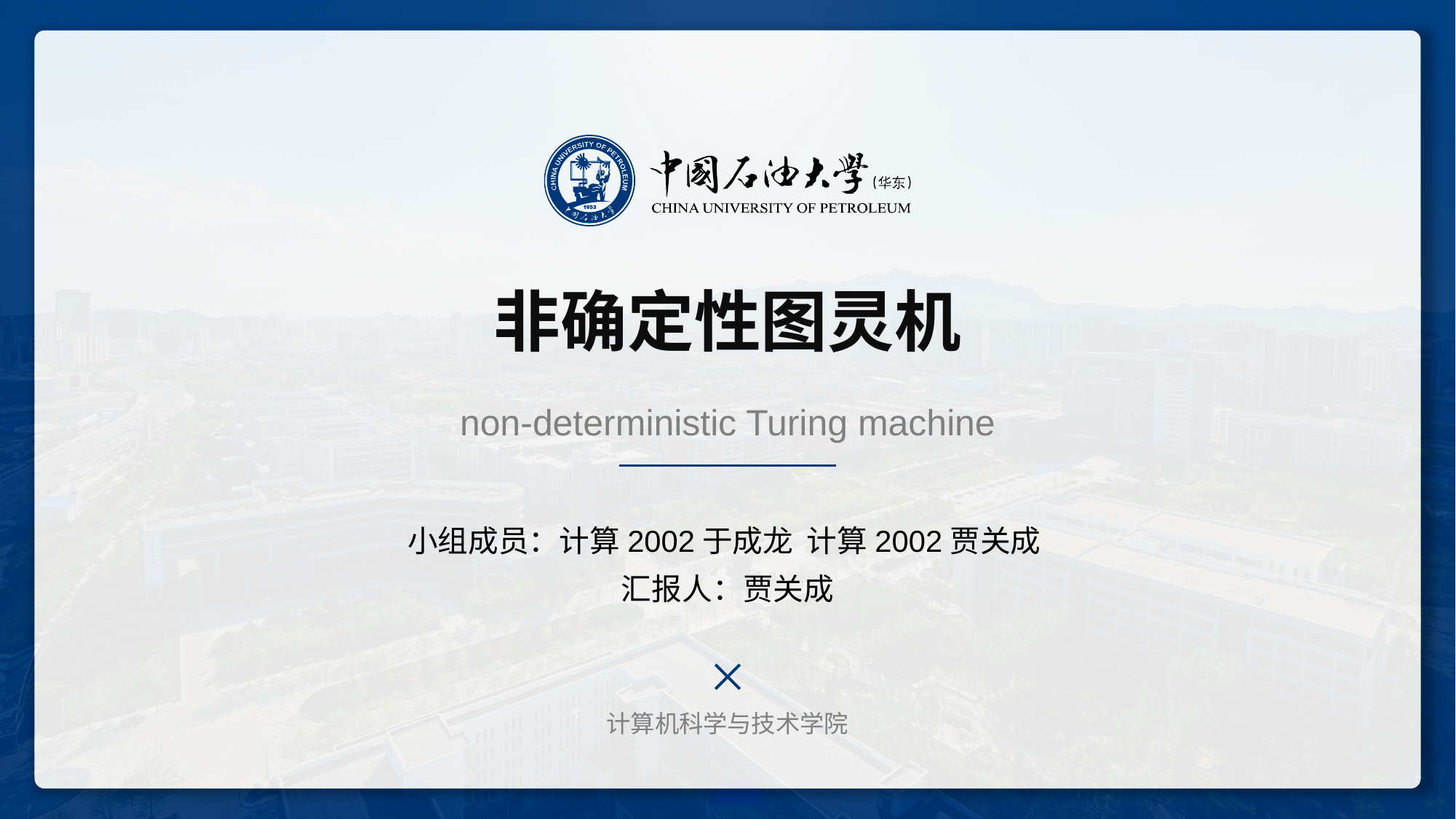

# 非确定性图灵机
non-deterministic Turing machine
小组成员：计算2002于成龙  计算2002贾关成
汇报人：贾关成
计算机科学与技术学院